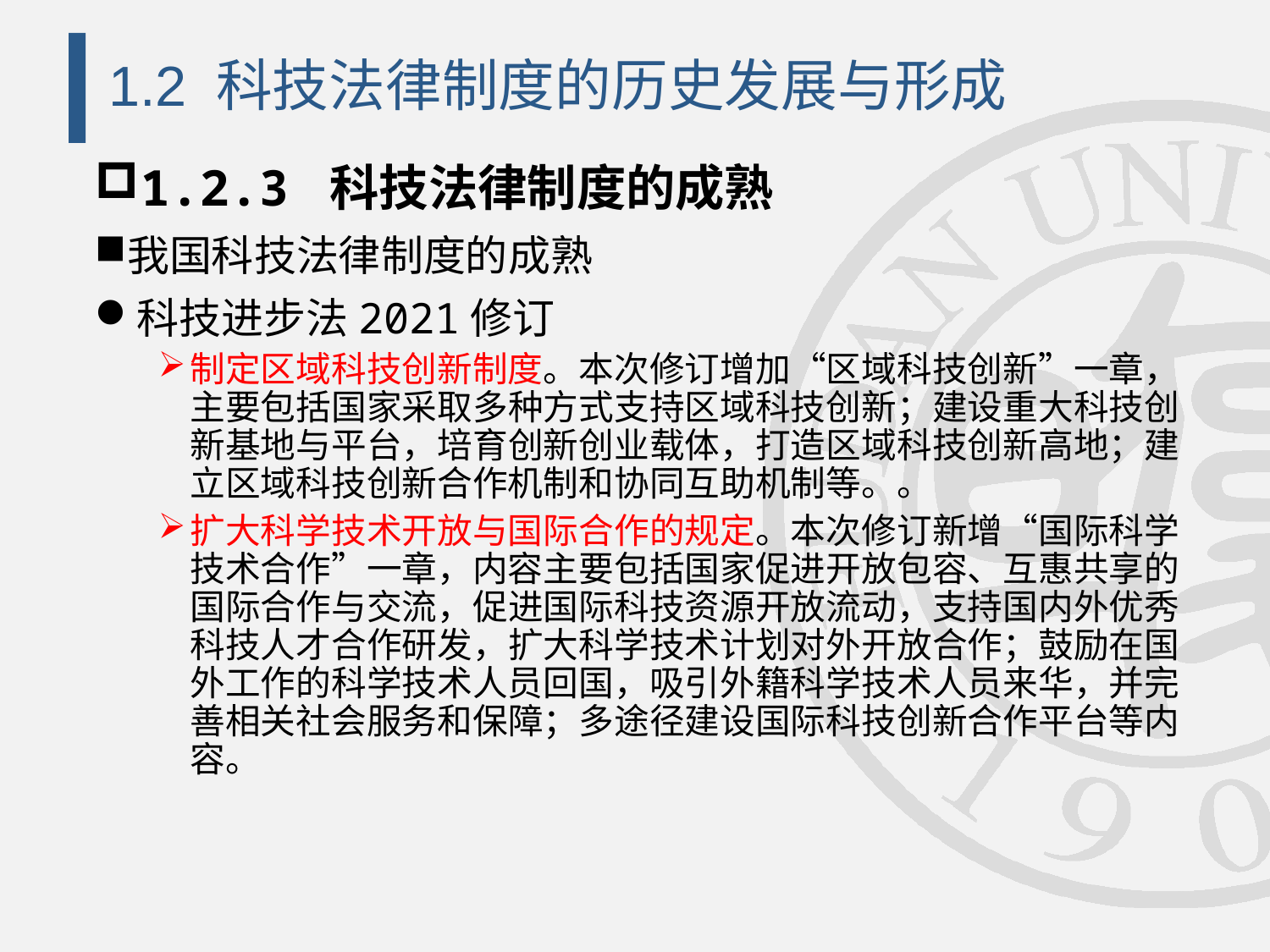

# 1.2 科技法律制度的历史发展与形成
1.2.3 科技法律制度的成熟
我国科技法律制度的成熟
科技进步法2021修订
制定区域科技创新制度。本次修订增加“区域科技创新”一章，主要包括国家采取多种方式支持区域科技创新；建设重大科技创新基地与平台，培育创新创业载体，打造区域科技创新高地；建立区域科技创新合作机制和协同互助机制等。。
扩大科学技术开放与国际合作的规定。本次修订新增“国际科学技术合作”一章，内容主要包括国家促进开放包容、互惠共享的国际合作与交流，促进国际科技资源开放流动，支持国内外优秀科技人才合作研发，扩大科学技术计划对外开放合作；鼓励在国外工作的科学技术人员回国，吸引外籍科学技术人员来华，并完善相关社会服务和保障；多途径建设国际科技创新合作平台等内容。